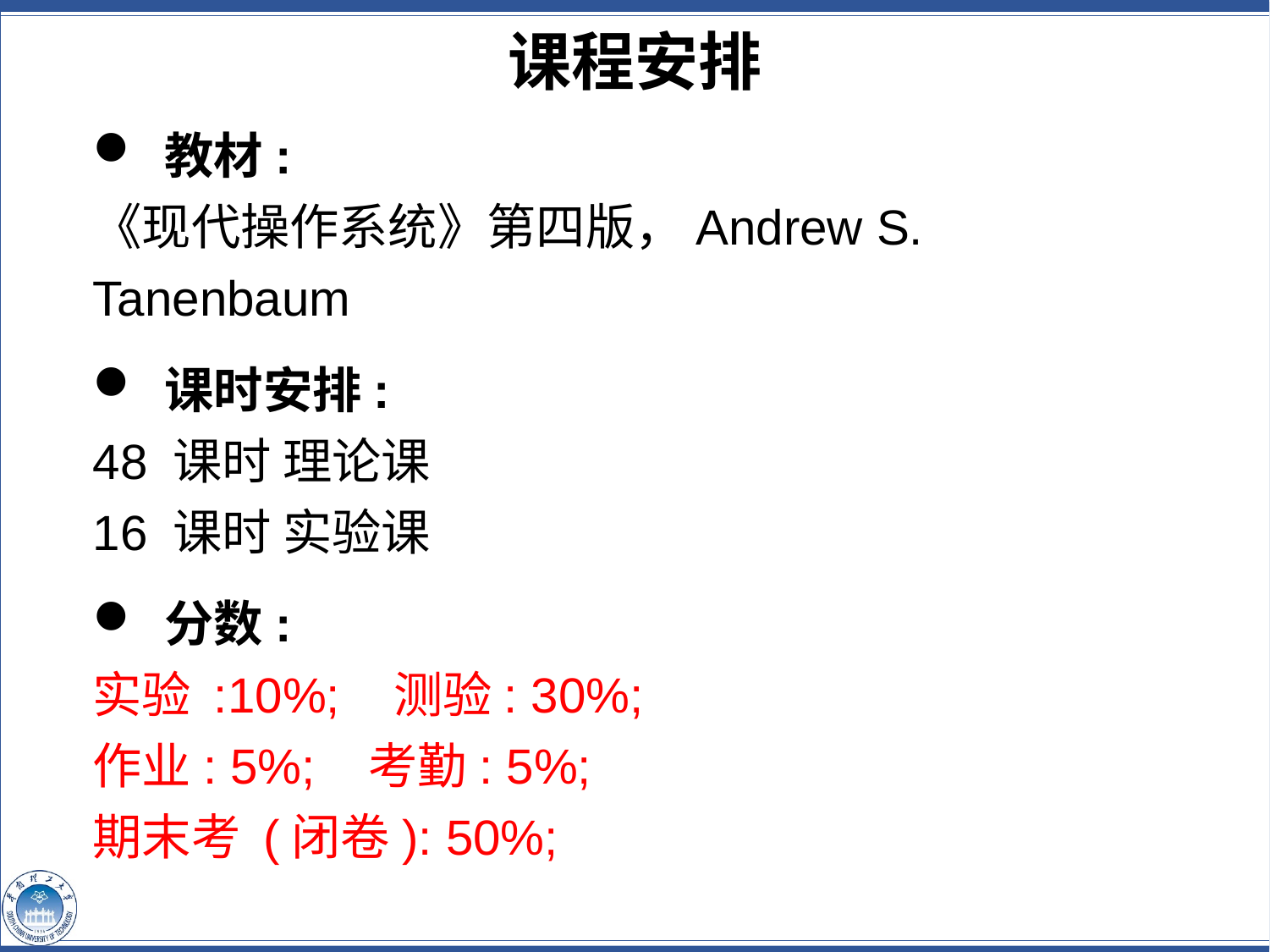

课程安排
 教材:
《现代操作系统》第四版，Andrew S. Tanenbaum
 课时安排:
48 课时 理论课
16 课时 实验课
 分数:
实验 :10%;   测验: 30%;
作业: 5%;   考勤: 5%;
期末考 (闭卷): 50%;